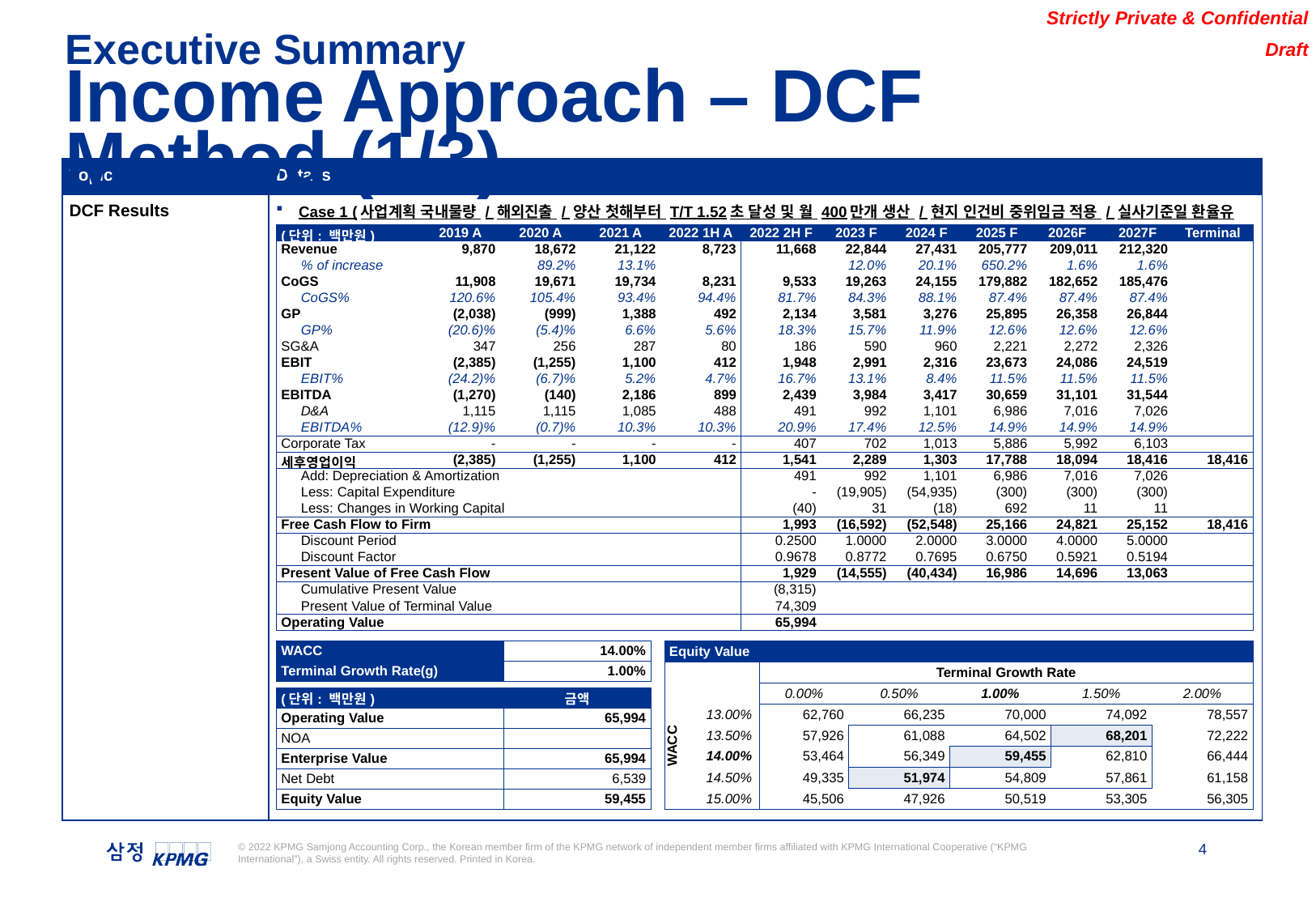

Executive Summary
Income Approach – DCF Method (1/3)
| Topic | Details |
| --- | --- |
| DCF Results | Case 1 (사업계획 국내물량 / 해외진출 / 양산 첫해부터 T/T 1.52초 달성 및 월 400만개 생산 / 현지 인건비 중위임금 적용 / 실사기준일 환율유지) |
| (단위: 백만원) |  | 2019 A | 2020 A | 2021 A | 2022 1H A | 2022 2H F | 2023 F | 2024 F | 2025 F | 2026F | 2027F | Terminal |
| --- | --- | --- | --- | --- | --- | --- | --- | --- | --- | --- | --- | --- |
| Revenue |  | 9,870 | 18,672 | 21,122 | 8,723 | 11,668 | 22,844 | 27,431 | 205,777 | 209,011 | 212,320 |  |
|  | % of increase |  | 89.2% | 13.1% |  |  | 12.0% | 20.1% | 650.2% | 1.6% | 1.6% |  |
| CoGS |  | 11,908 | 19,671 | 19,734 | 8,231 | 9,533 | 19,263 | 24,155 | 179,882 | 182,652 | 185,476 |  |
|  | CoGS% | 120.6% | 105.4% | 93.4% | 94.4% | 81.7% | 84.3% | 88.1% | 87.4% | 87.4% | 87.4% |  |
| GP |  | (2,038) | (999) | 1,388 | 492 | 2,134 | 3,581 | 3,276 | 25,895 | 26,358 | 26,844 |  |
|  | GP% | (20.6)% | (5.4)% | 6.6% | 5.6% | 18.3% | 15.7% | 11.9% | 12.6% | 12.6% | 12.6% |  |
| SG&A |  | 347 | 256 | 287 | 80 | 186 | 590 | 960 | 2,221 | 2,272 | 2,326 |  |
| EBIT |  | (2,385) | (1,255) | 1,100 | 412 | 1,948 | 2,991 | 2,316 | 23,673 | 24,086 | 24,519 |  |
|  | EBIT% | (24.2)% | (6.7)% | 5.2% | 4.7% | 16.7% | 13.1% | 8.4% | 11.5% | 11.5% | 11.5% |  |
| EBITDA |  | (1,270) | (140) | 2,186 | 899 | 2,439 | 3,984 | 3,417 | 30,659 | 31,101 | 31,544 |  |
|  | D&A | 1,115 | 1,115 | 1,085 | 488 | 491 | 992 | 1,101 | 6,986 | 7,016 | 7,026 |  |
|  | EBITDA% | (12.9)% | (0.7)% | 10.3% | 10.3% | 20.9% | 17.4% | 12.5% | 14.9% | 14.9% | 14.9% |  |
| Corporate Tax |  | - | - | - | - | 407 | 702 | 1,013 | 5,886 | 5,992 | 6,103 |  |
| 세후영업이익 |  | (2,385) | (1,255) | 1,100 | 412 | 1,541 | 2,289 | 1,303 | 17,788 | 18,094 | 18,416 | 18,416 |
|  | Add: Depreciation & Amortization |  |  |  |  | 491 | 992 | 1,101 | 6,986 | 7,016 | 7,026 |  |
|  | Less: Capital Expenditure |  |  |  |  | - | (19,905) | (54,935) | (300) | (300) | (300) |  |
|  | Less: Changes in Working Capital |  |  |  |  | (40) | 31 | (18) | 692 | 11 | 11 |  |
| Free Cash Flow to Firm |  |  |  |  |  | 1,993 | (16,592) | (52,548) | 25,166 | 24,821 | 25,152 | 18,416 |
|  | Discount Period |  |  |  |  | 0.2500 | 1.0000 | 2.0000 | 3.0000 | 4.0000 | 5.0000 |  |
|  | Discount Factor |  |  |  |  | 0.9678 | 0.8772 | 0.7695 | 0.6750 | 0.5921 | 0.5194 |  |
| Present Value of Free Cash Flow |  |  |  |  |  | 1,929 | (14,555) | (40,434) | 16,986 | 14,696 | 13,063 |  |
|  | Cumulative Present Value |  |  |  |  | (8,315) |  |  |  |  |  |  |
|  | Present Value of Terminal Value |  |  |  |  | 74,309 |  |  |  |  |  |  |
| Operating Value |  |  |  |  |  | 65,994 |  |  |  |  |  |  |
| WACC | 14.00% |
| --- | --- |
| Terminal Growth Rate(g) | 1.00% |
| Equity Value |  |  |  |  |  |  |
| --- | --- | --- | --- | --- | --- | --- |
|  |  | Terminal Growth Rate |  |  |  |  |
| WACC |  | 0.00% | 0.50% | 1.00% | 1.50% | 2.00% |
|  | 13.00% | 62,760 | 66,235 | 70,000 | 74,092 | 78,557 |
|  | 13.50% | 57,926 | 61,088 | 64,502 | 68,201 | 72,222 |
|  | 14.00% | 53,464 | 56,349 | 59,455 | 62,810 | 66,444 |
|  | 14.50% | 49,335 | 51,974 | 54,809 | 57,861 | 61,158 |
|  | 15.00% | 45,506 | 47,926 | 50,519 | 53,305 | 56,305 |
| (단위: 백만원) | 금액 |
| --- | --- |
| Operating Value | 65,994 |
| NOA |  |
| Enterprise Value | 65,994 |
| Net Debt | 6,539 |
| Equity Value | 59,455 |